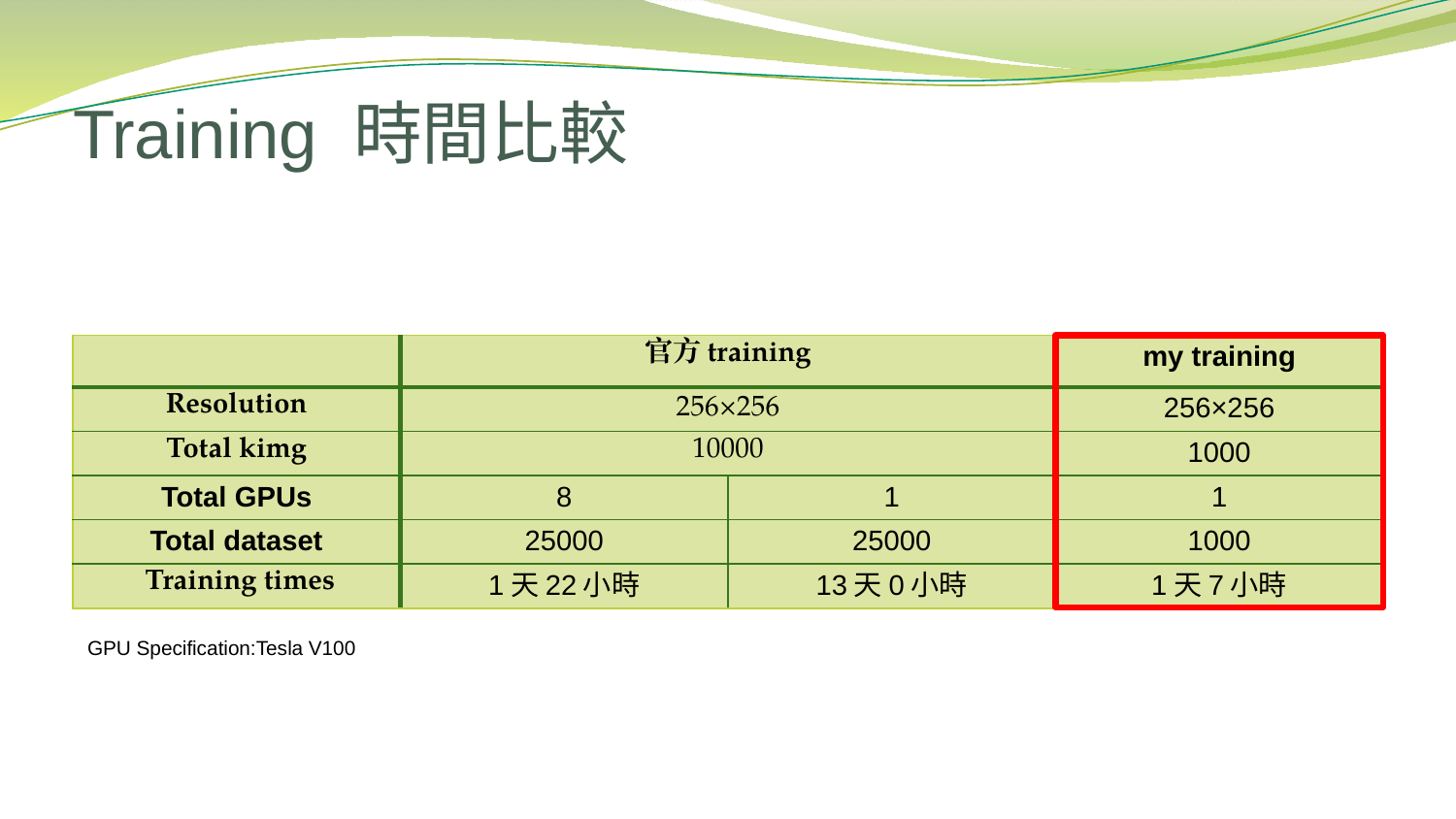

# Training 時間比較
|  | 官方training |  | my training |
| --- | --- | --- | --- |
| Resolution | 256×256 |  | 256×256 |
| Total kimg | 10000 |  | 1000 |
| Total GPUs | 8 | 1 | 1 |
| Total dataset | 25000 | 25000 | 1000 |
| Training times | 1天22小時 | 13天0小時 | 1天7小時 |

GPU Specification:Tesla V100